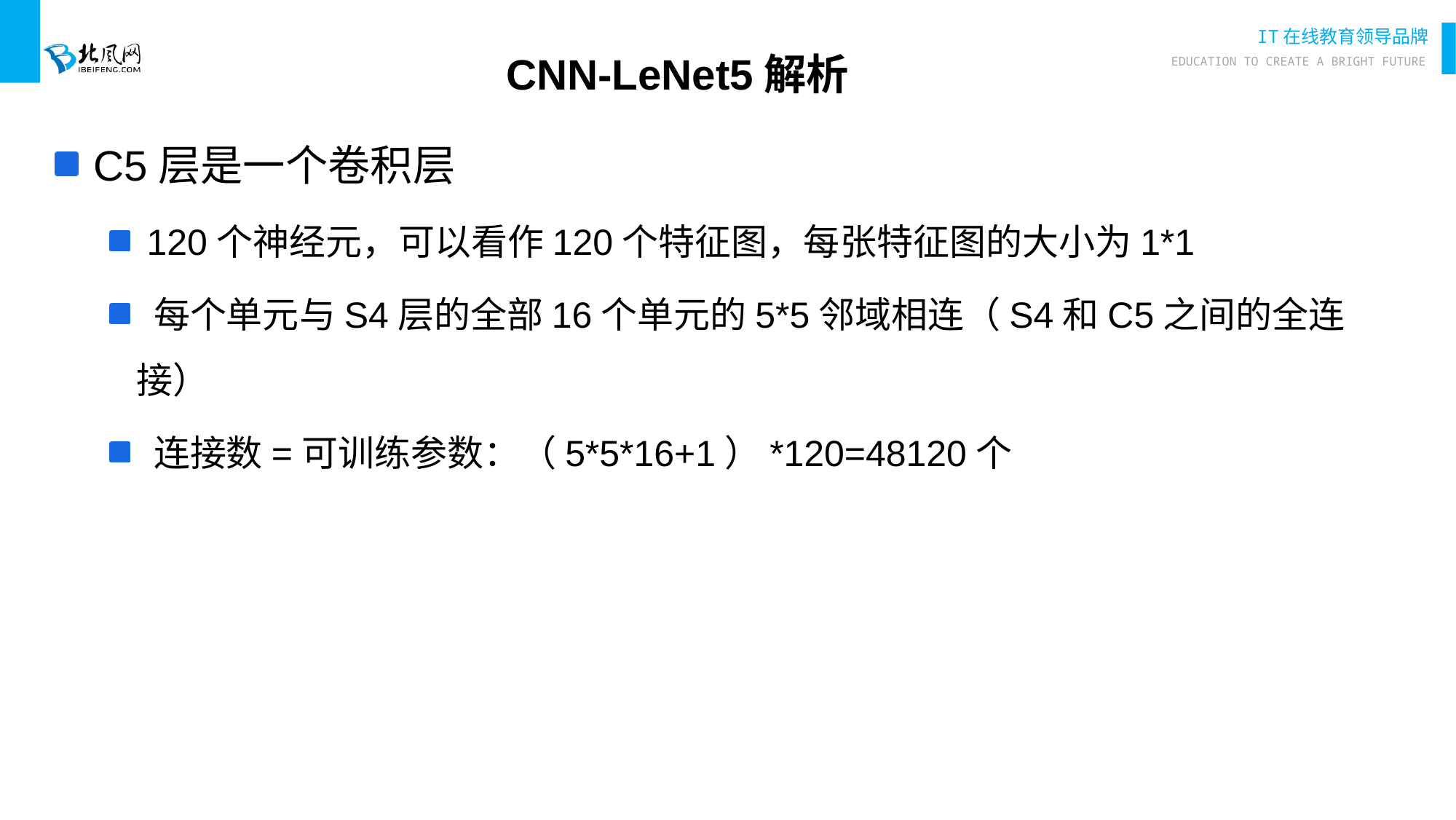

# CNN-LeNet5解析
 C5层是一个卷积层
 120个神经元，可以看作120个特征图，每张特征图的大小为1*1
 每个单元与S4层的全部16个单元的5*5邻域相连（S4和C5之间的全连接）
 连接数=可训练参数：（5*5*16+1）*120=48120个